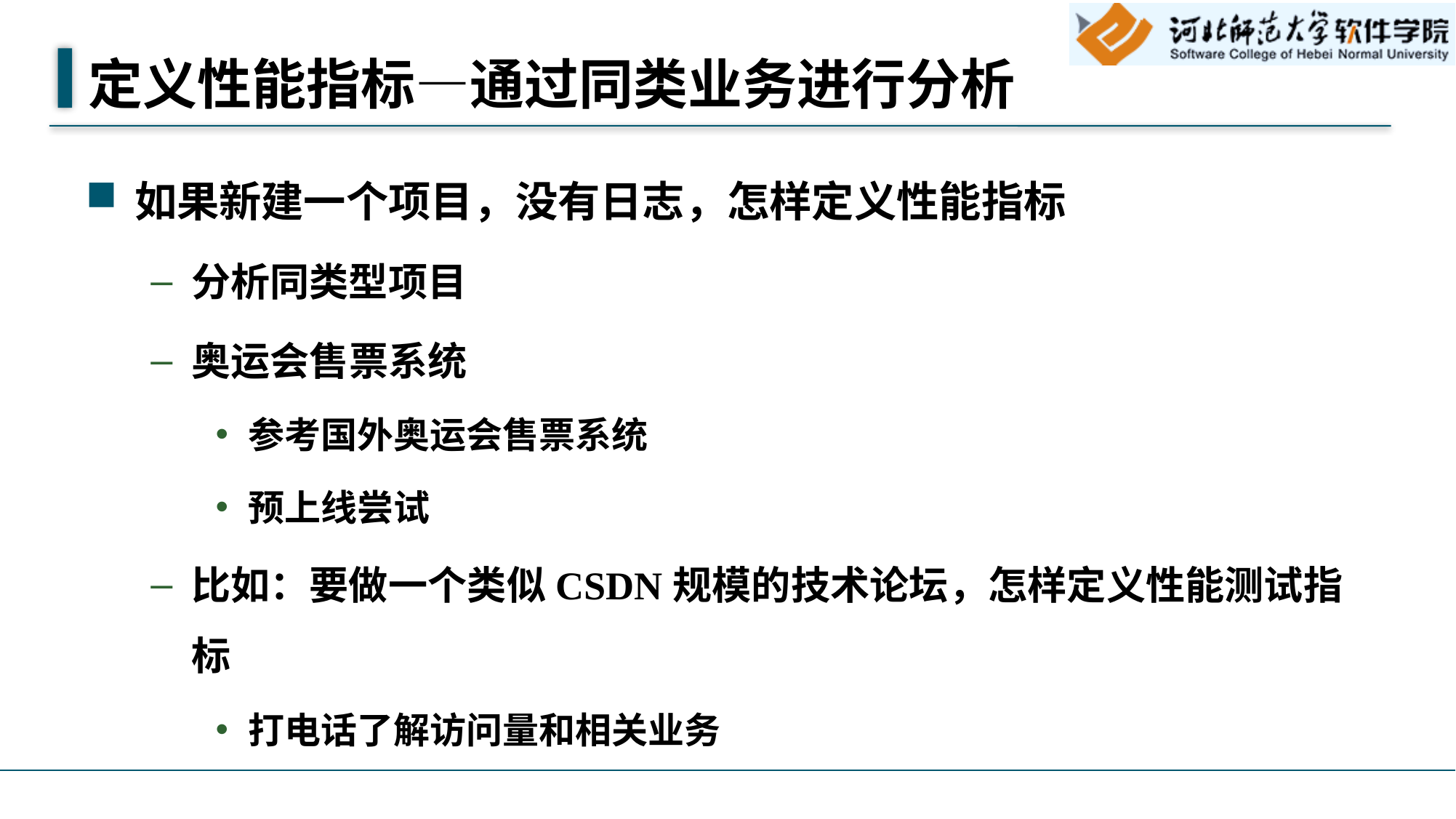

# 定义性能指标—通过同类业务进行分析
如果新建一个项目，没有日志，怎样定义性能指标
分析同类型项目
奥运会售票系统
参考国外奥运会售票系统
预上线尝试
比如：要做一个类似CSDN规模的技术论坛，怎样定义性能测试指标
打电话了解访问量和相关业务